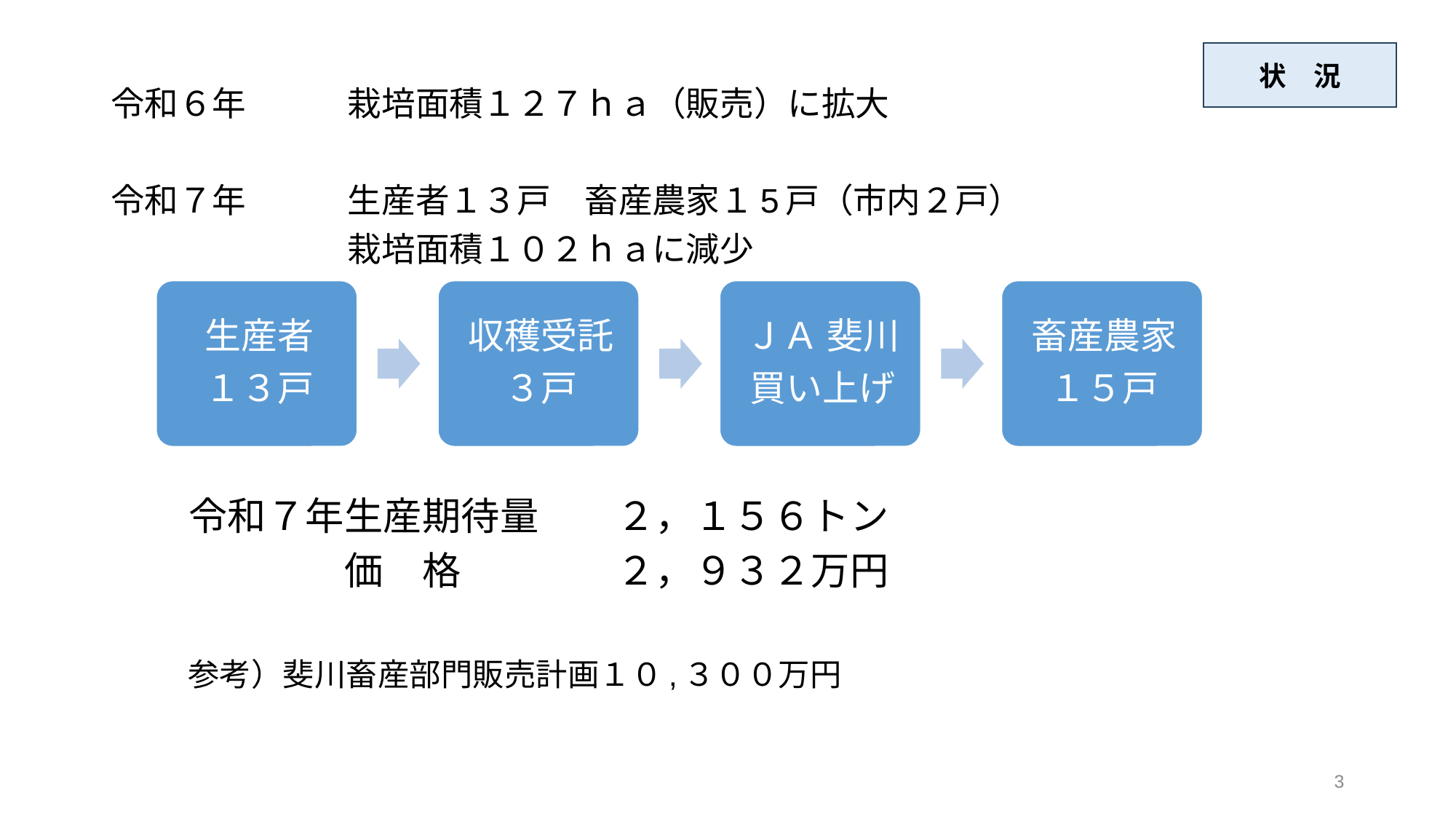

状　況
令和６年　　　栽培面積１２７ｈａ（販売）に拡大

令和７年　　　生産者１３戸　畜産農家１5戸（市内２戸）
　　　　　　　栽培面積１０２ｈａに減少

　　令和７年生産期待量　　２，１５６トン
　　　　　　価　格　　　　２，９３２万円

          参考）斐川畜産部門販売計画１０,３００万円
生産者
１３戸

収穫受託
３戸

ＪＡ 斐川
買い上げ

畜産農家
１５戸
3